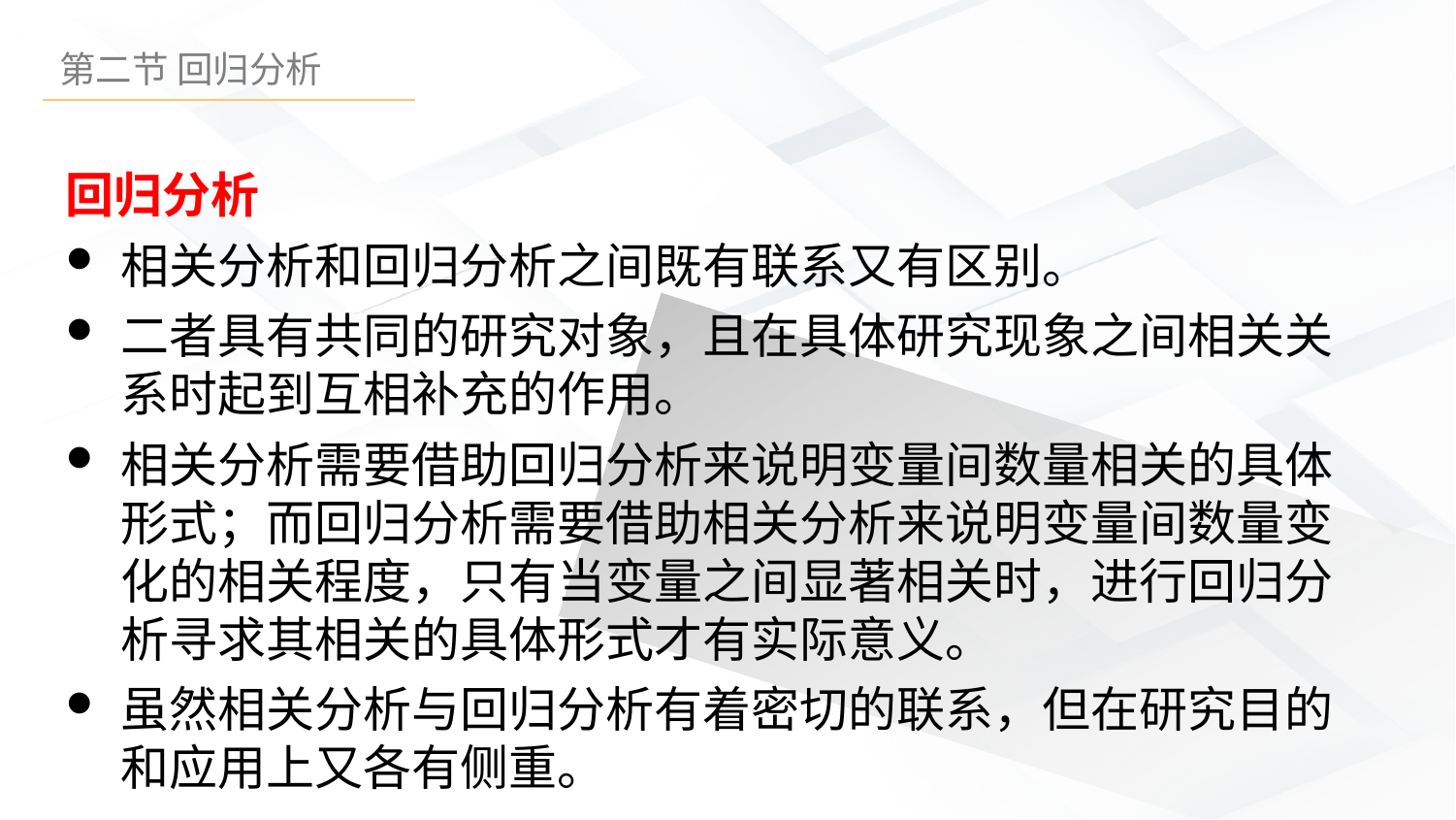

回归分析
相关分析和回归分析之间既有联系又有区别。
二者具有共同的研究对象，且在具体研究现象之间相关关系时起到互相补充的作用。
相关分析需要借助回归分析来说明变量间数量相关的具体形式；而回归分析需要借助相关分析来说明变量间数量变化的相关程度，只有当变量之间显著相关时，进行回归分析寻求其相关的具体形式才有实际意义。
虽然相关分析与回归分析有着密切的联系，但在研究目的和应用上又各有侧重。